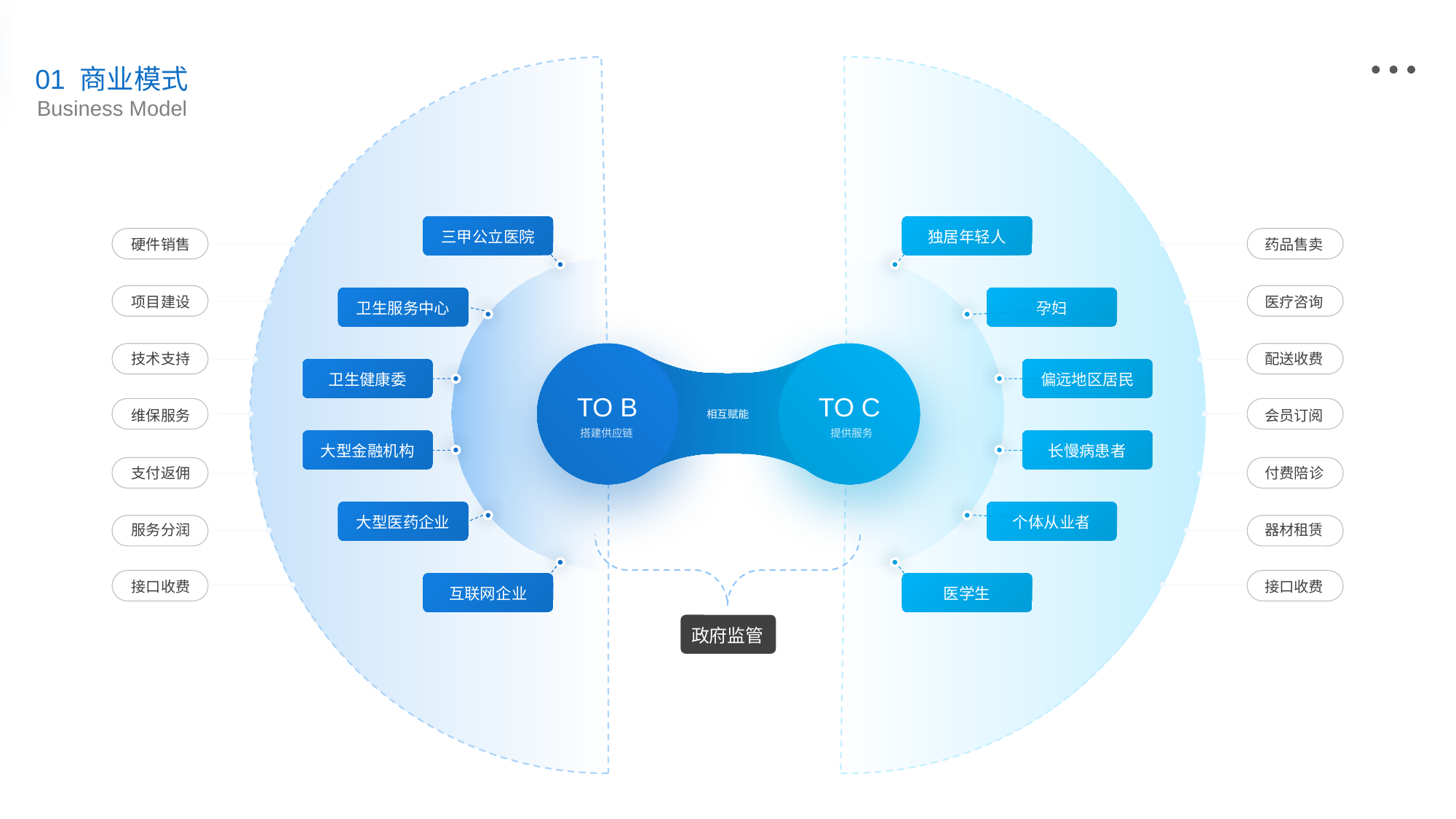

01 商业模式

Business Model

三甲公立医院
独居年轻人

硬件销售
药品售卖

项目建设
医疗咨询

卫生服务中心
孕妇

技术支持
配送收费

卫生健康委
偏远地区居民

TO B
TO C

维保服务
会员订阅
相互赋能
搭建供应链
提供服务

大型金融机构
长慢病患者

支付返佣
付费陪诊

大型医药企业
个体从业者

服务分润
器材租赁

接口收费
接口收费

互联网企业
医学生

政府监管